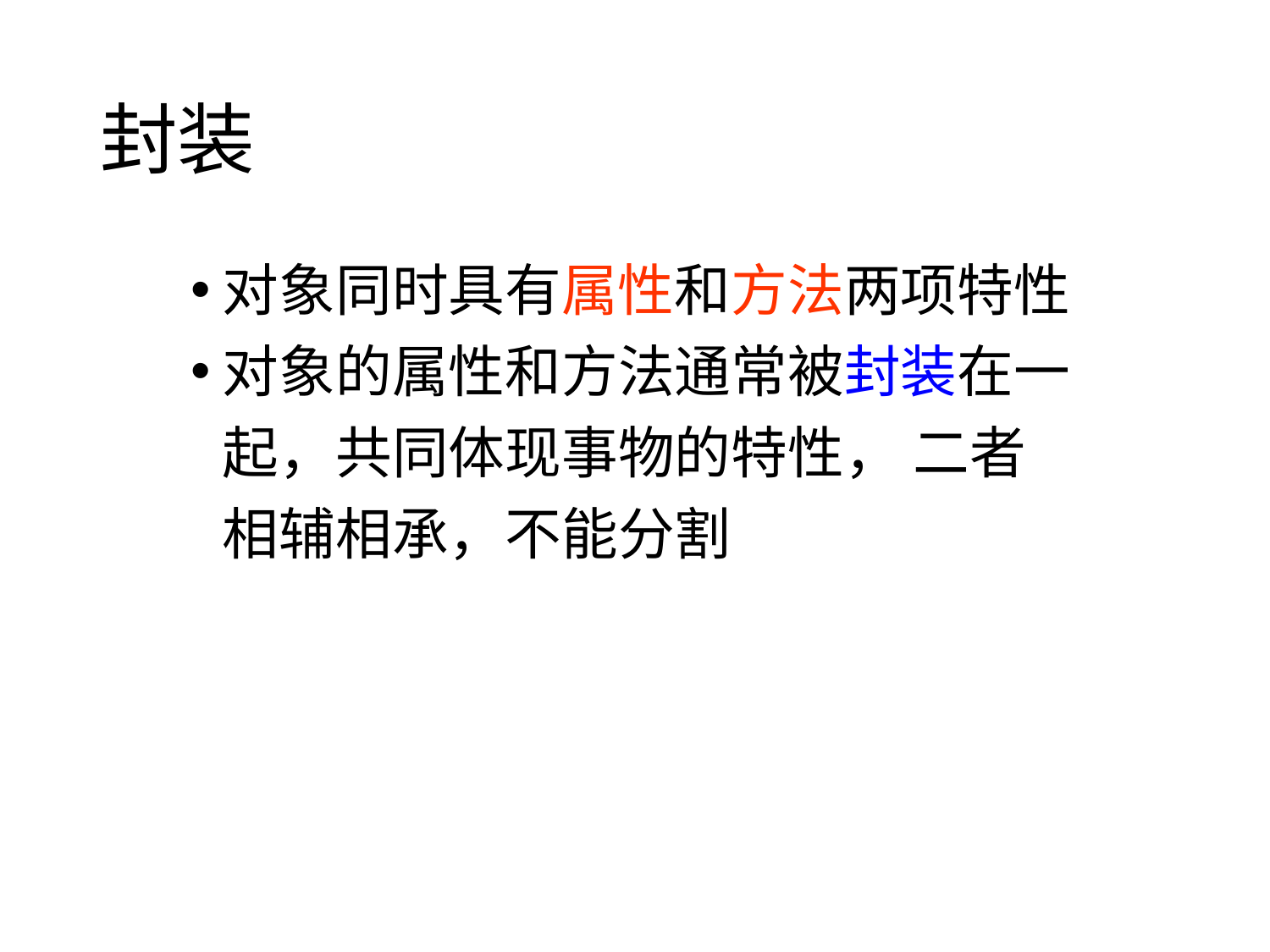

# 封装
对象同时具有属性和方法两项特性
对象的属性和方法通常被封装在一起，共同体现事物的特性， 二者相辅相承，不能分割